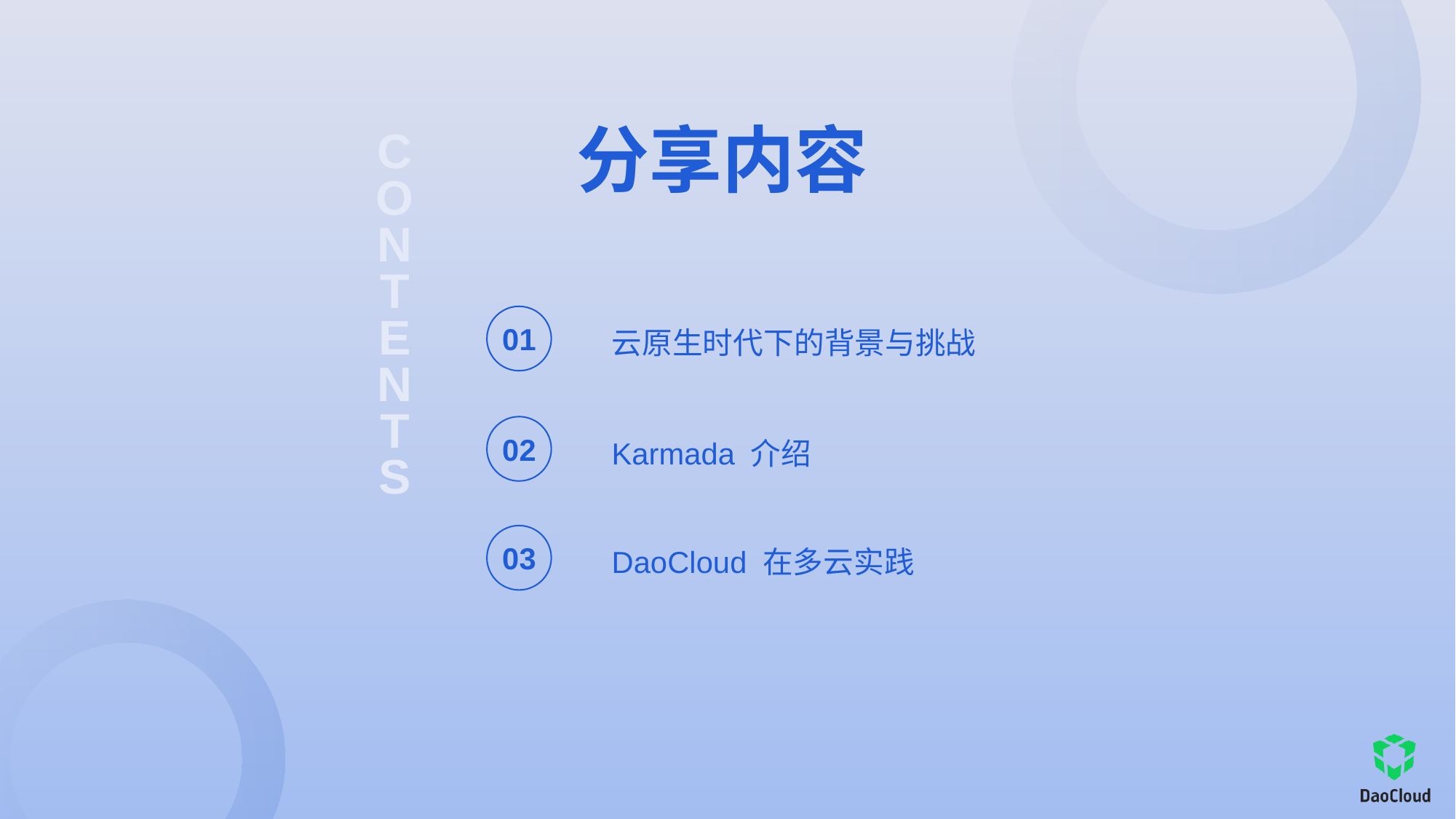

分享内容
C
O
N
T
E
N
T
S
01
云原生时代下的背景与挑战
02
Karmada 介绍
03
DaoCloud 在多云实践